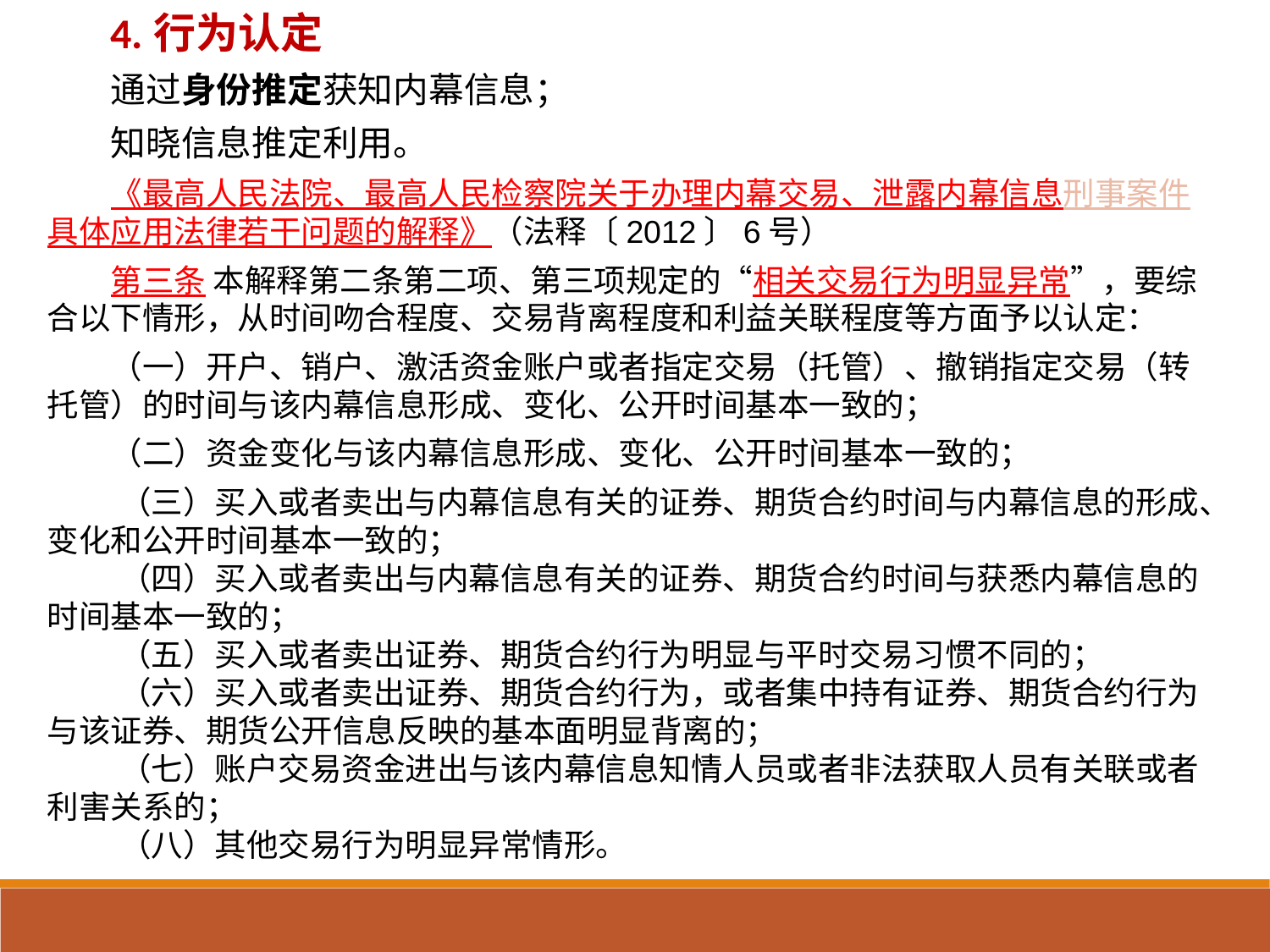

4.行为认定
通过身份推定获知内幕信息；
知晓信息推定利用。
《最高人民法院、最高人民检察院关于办理内幕交易、泄露内幕信息刑事案件具体应用法律若干问题的解释》（法释〔2012〕6号）
第三条 本解释第二条第二项、第三项规定的“相关交易行为明显异常”，要综合以下情形，从时间吻合程度、交易背离程度和利益关联程度等方面予以认定：
（一）开户、销户、激活资金账户或者指定交易（托管）、撤销指定交易（转托管）的时间与该内幕信息形成、变化、公开时间基本一致的；
（二）资金变化与该内幕信息形成、变化、公开时间基本一致的；
         （三）买入或者卖出与内幕信息有关的证券、期货合约时间与内幕信息的形成、变化和公开时间基本一致的；
         （四）买入或者卖出与内幕信息有关的证券、期货合约时间与获悉内幕信息的时间基本一致的；
         （五）买入或者卖出证券、期货合约行为明显与平时交易习惯不同的；
         （六）买入或者卖出证券、期货合约行为，或者集中持有证券、期货合约行为与该证券、期货公开信息反映的基本面明显背离的；
         （七）账户交易资金进出与该内幕信息知情人员或者非法获取人员有关联或者利害关系的；
         （八）其他交易行为明显异常情形。